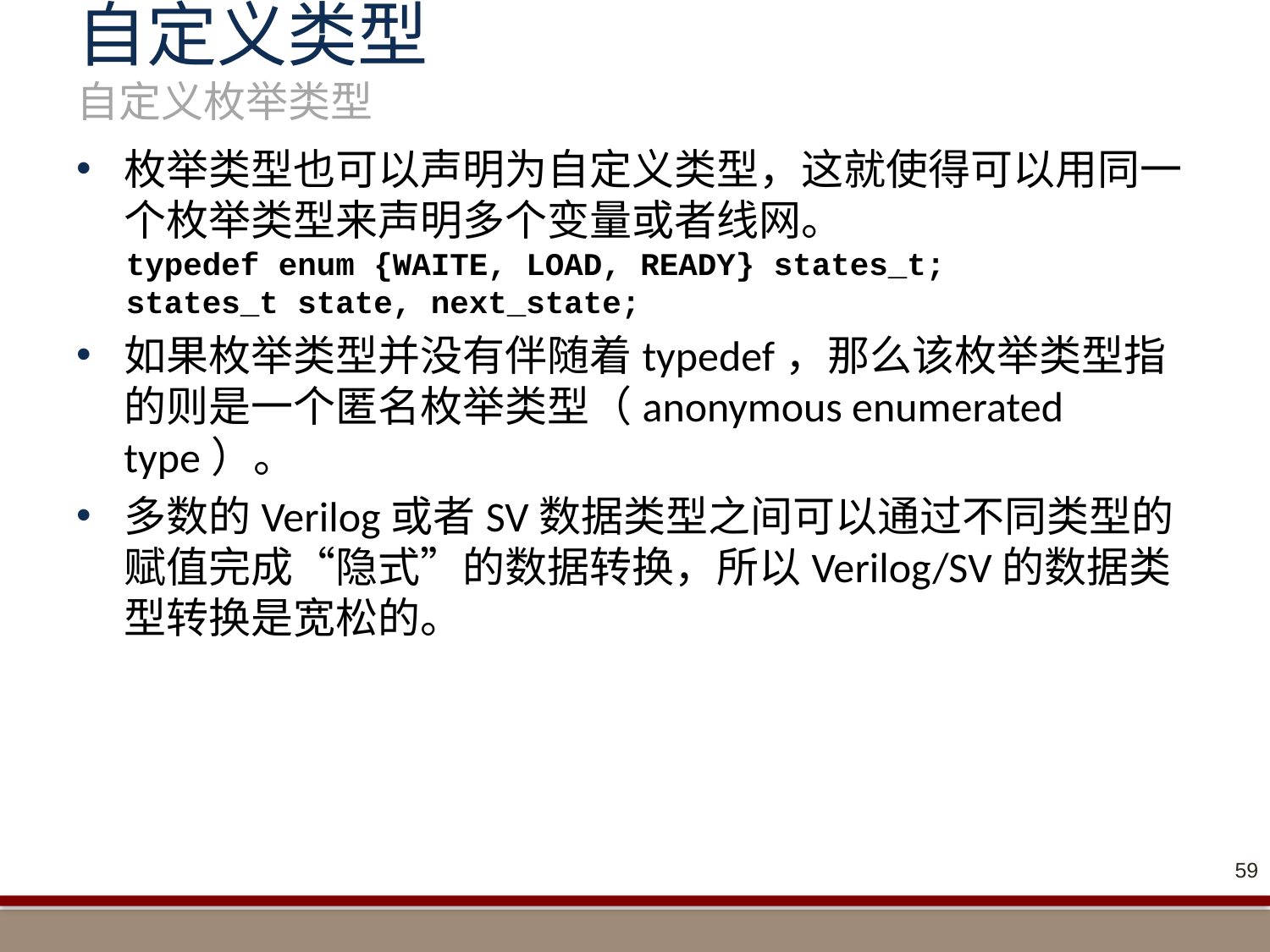

# 自定义类型 自定义枚举类型
枚举类型也可以声明为自定义类型，这就使得可以用同一个枚举类型来声明多个变量或者线网。
typedef enum {WAITE, LOAD, READY} states_t;
states_t state, next_state;
如果枚举类型并没有伴随着typedef，那么该枚举类型指的则是一个匿名枚举类型（anonymous enumerated type）。
多数的Verilog或者SV数据类型之间可以通过不同类型的赋值完成“隐式”的数据转换，所以Verilog/SV的数据类型转换是宽松的。
59